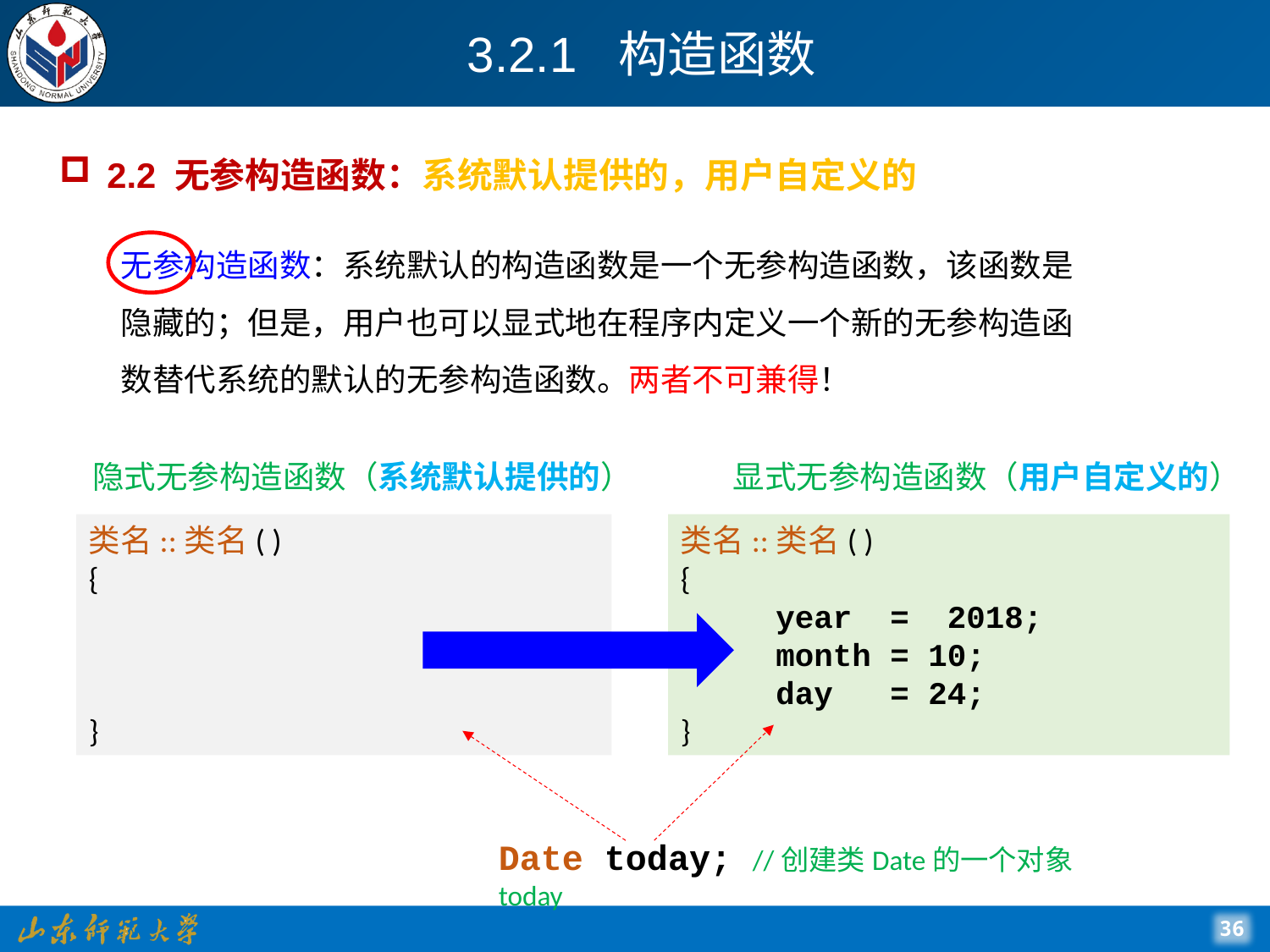

# 3.2.1 构造函数
2.2 无参构造函数：系统默认提供的，用户自定义的
无参构造函数：系统默认的构造函数是一个无参构造函数，该函数是隐藏的；但是，用户也可以显式地在程序内定义一个新的无参构造函数替代系统的默认的无参构造函数。两者不可兼得！

隐式无参构造函数（系统默认提供的）
显式无参构造函数（用户自定义的）
类名::类名( )
{

}
类名::类名( )
{
     year  =  2018;
     month = 10;
     day   = 24;
}

Date today; //创建类Date的一个对象today